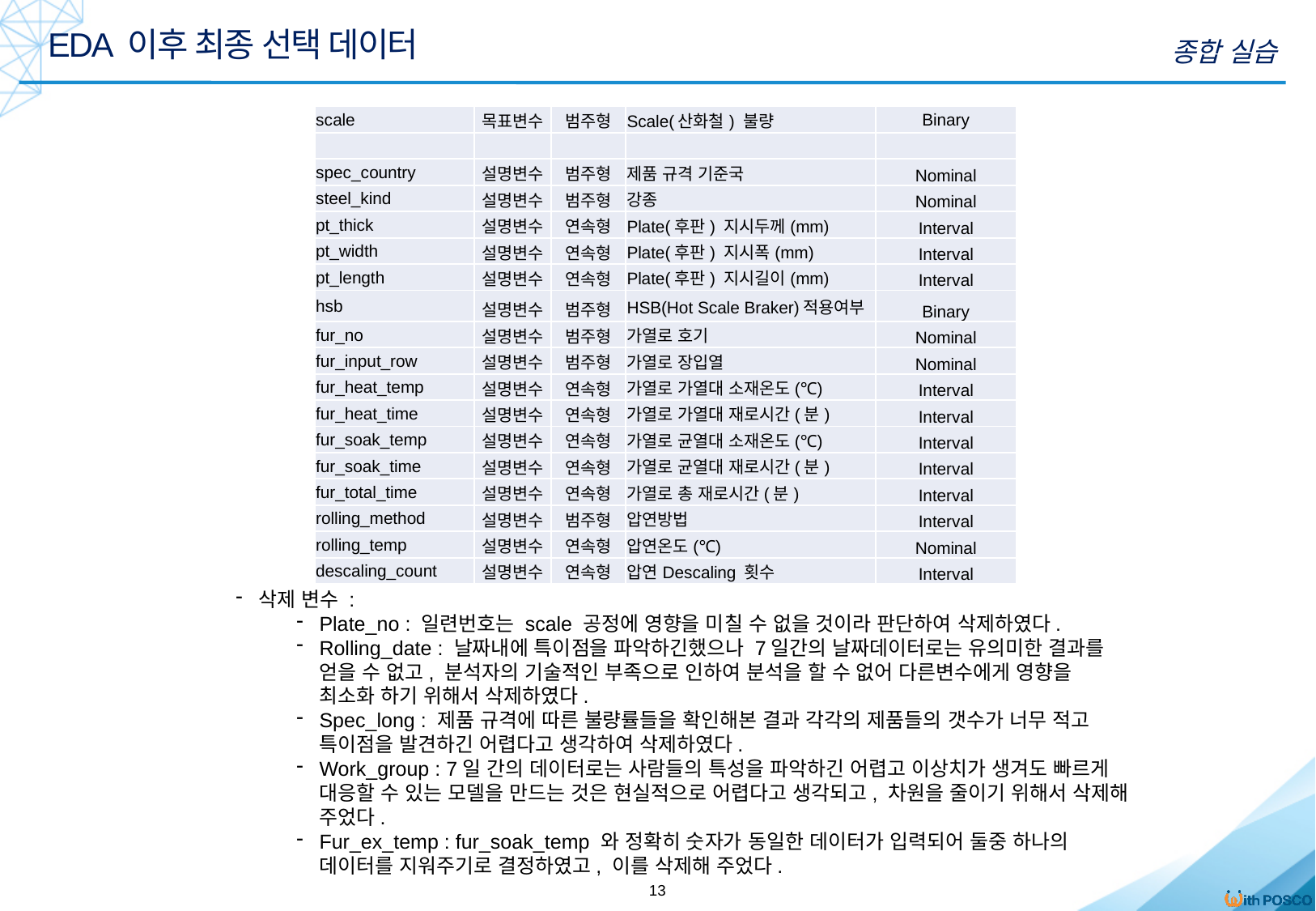

EDA 이후 최종 선택 데이터
종합 실습
| scale | 목표변수 | 범주형 | Scale(산화철) 불량 | Binary |
| --- | --- | --- | --- | --- |
|  |  |  |  |  |
| spec\_country | 설명변수 | 범주형 | 제품 규격 기준국 | Nominal |
| steel\_kind | 설명변수 | 범주형 | 강종 | Nominal |
| pt\_thick | 설명변수 | 연속형 | Plate(후판) 지시두께(mm) | Interval |
| pt\_width | 설명변수 | 연속형 | Plate(후판) 지시폭(mm) | Interval |
| pt\_length | 설명변수 | 연속형 | Plate(후판) 지시길이(mm) | Interval |
| hsb | 설명변수 | 범주형 | HSB(Hot Scale Braker)적용여부 | Binary |
| fur\_no | 설명변수 | 범주형 | 가열로 호기 | Nominal |
| fur\_input\_row | 설명변수 | 범주형 | 가열로 장입열 | Nominal |
| fur\_heat\_temp | 설명변수 | 연속형 | 가열로 가열대 소재온도(℃) | Interval |
| fur\_heat\_time | 설명변수 | 연속형 | 가열로 가열대 재로시간(분) | Interval |
| fur\_soak\_temp | 설명변수 | 연속형 | 가열로 균열대 소재온도(℃) | Interval |
| fur\_soak\_time | 설명변수 | 연속형 | 가열로 균열대 재로시간(분) | Interval |
| fur\_total\_time | 설명변수 | 연속형 | 가열로 총 재로시간(분) | Interval |
| rolling\_method | 설명변수 | 범주형 | 압연방법 | Interval |
| rolling\_temp | 설명변수 | 연속형 | 압연온도(℃) | Nominal |
| descaling\_count | 설명변수 | 연속형 | 압연Descaling 횟수 | Interval |
삭제 변수 :
Plate_no : 일련번호는 scale 공정에 영향을 미칠 수 없을 것이라 판단하여 삭제하였다.
Rolling_date : 날짜내에 특이점을 파악하긴했으나 7일간의 날짜데이터로는 유의미한 결과를 얻을 수 없고, 분석자의 기술적인 부족으로 인하여 분석을 할 수 없어 다른변수에게 영향을 최소화 하기 위해서 삭제하였다.
Spec_long : 제품 규격에 따른 불량률들을 확인해본 결과 각각의 제품들의 갯수가 너무 적고 특이점을 발견하긴 어렵다고 생각하여 삭제하였다.
Work_group : 7일 간의 데이터로는 사람들의 특성을 파악하긴 어렵고 이상치가 생겨도 빠르게 대응할 수 있는 모델을 만드는 것은 현실적으로 어렵다고 생각되고, 차원을 줄이기 위해서 삭제해 주었다.
Fur_ex_temp : fur_soak_temp 와 정확히 숫자가 동일한 데이터가 입력되어 둘중 하나의 데이터를 지워주기로 결정하였고, 이를 삭제해 주었다.